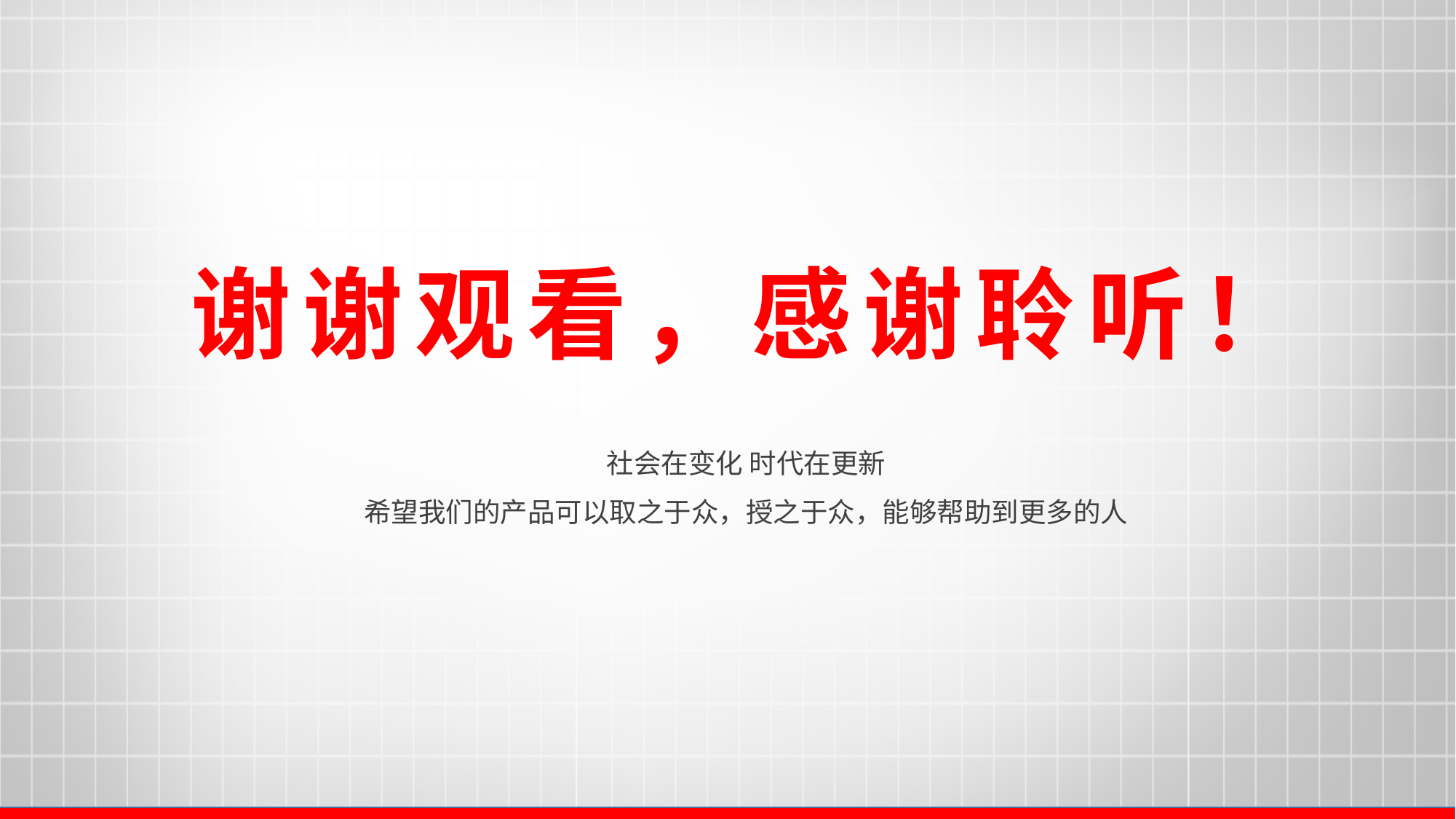

谢谢观看，感谢聆听！
社会在变化 时代在更新
希望我们的产品可以取之于众，授之于众，能够帮助到更多的人